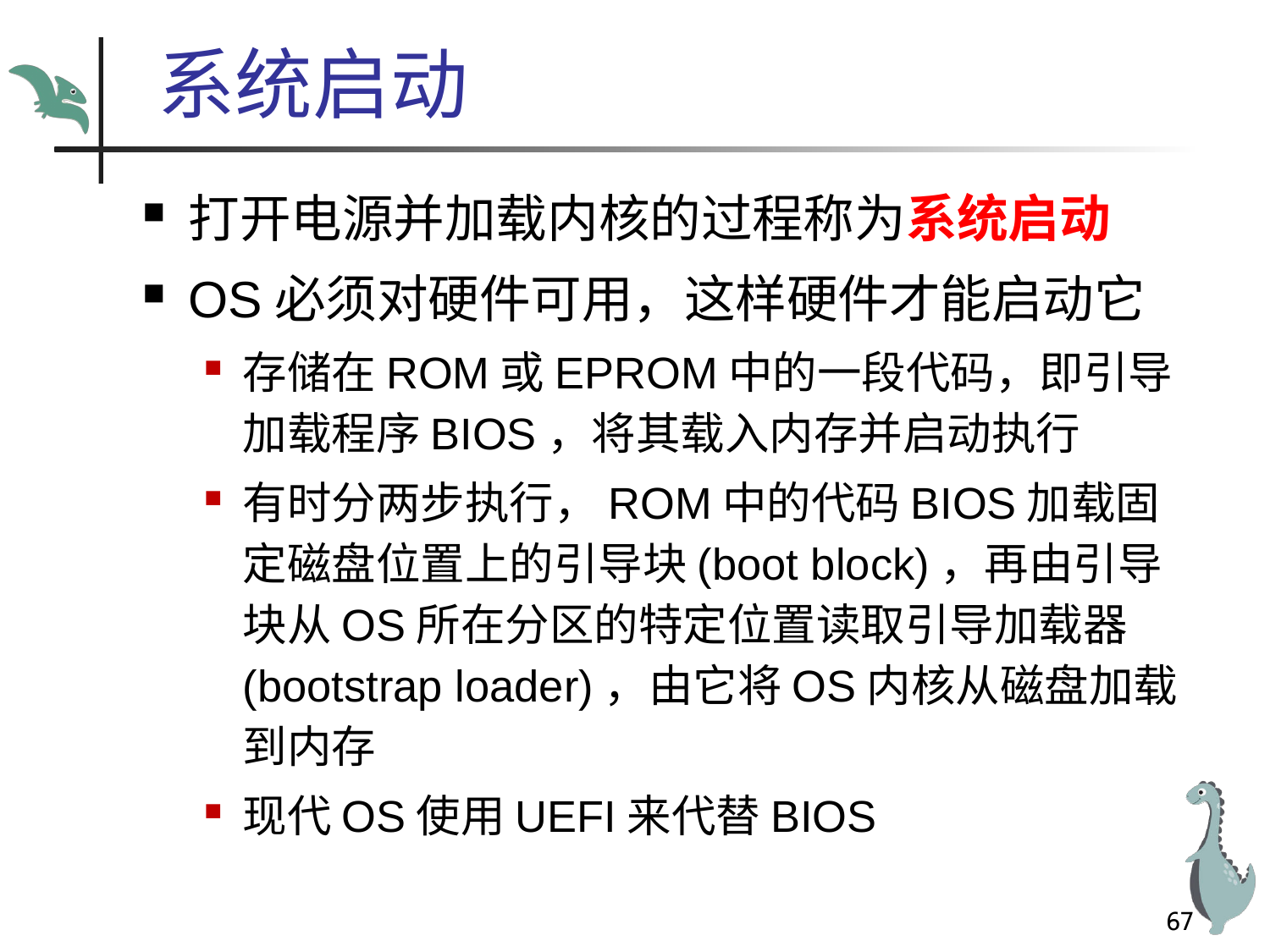

# 系统启动
打开电源并加载内核的过程称为系统启动
OS必须对硬件可用，这样硬件才能启动它
存储在ROM或EPROM中的一段代码，即引导加载程序BIOS，将其载入内存并启动执行
有时分两步执行，ROM中的代码BIOS加载固定磁盘位置上的引导块(boot block)，再由引导块从OS所在分区的特定位置读取引导加载器(bootstrap loader)，由它将OS内核从磁盘加载到内存
现代OS使用UEFI来代替BIOS
67